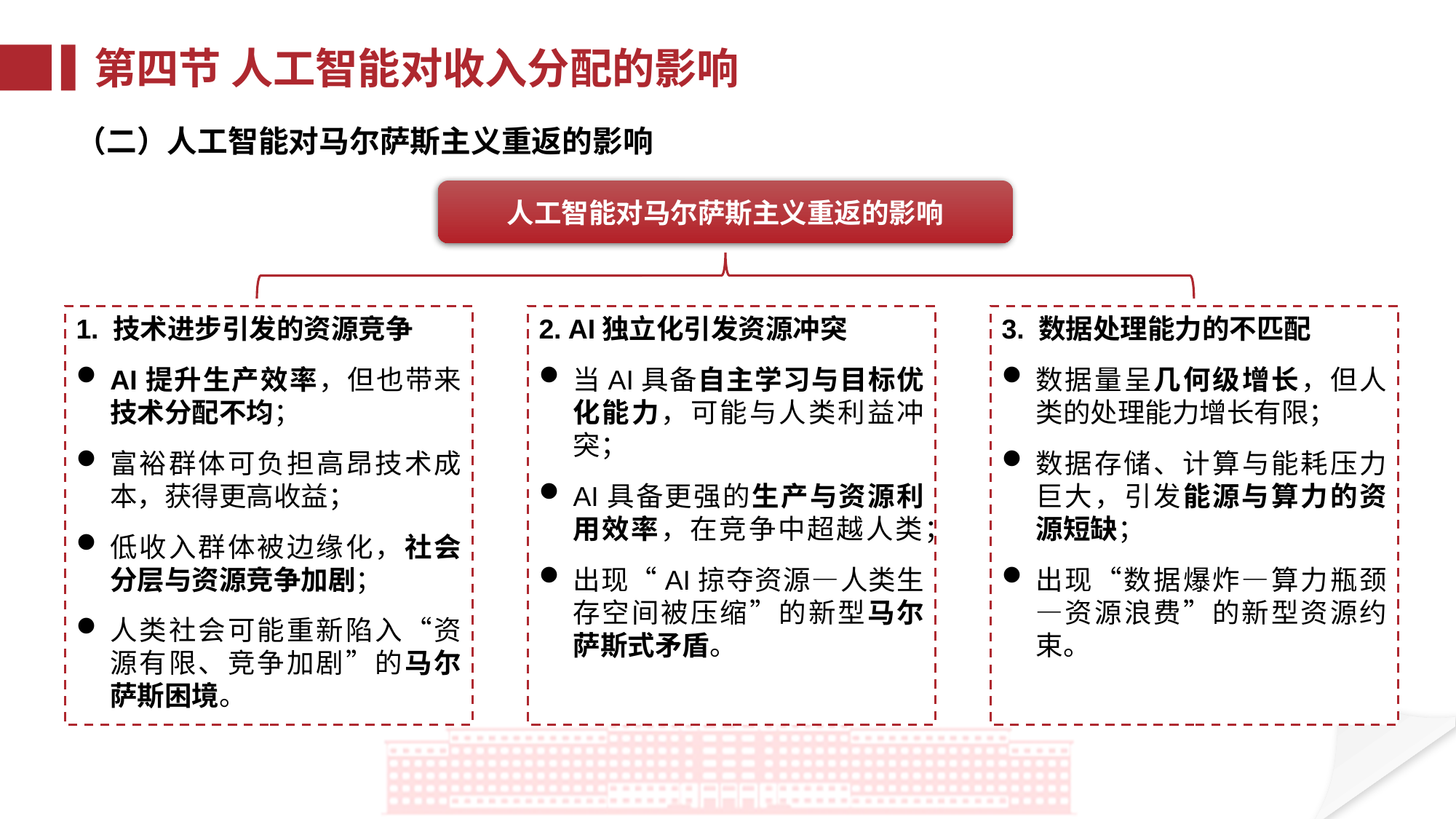

第四节 人工智能对收入分配的影响
（二）人工智能对马尔萨斯主义重返的影响
人工智能对马尔萨斯主义重返的影响
2. AI独立化引发资源冲突
当AI具备自主学习与目标优化能力，可能与人类利益冲突；
AI具备更强的生产与资源利用效率，在竞争中超越人类；
出现“AI掠夺资源—人类生存空间被压缩”的新型马尔萨斯式矛盾。
3. 数据处理能力的不匹配
数据量呈几何级增长，但人类的处理能力增长有限；
数据存储、计算与能耗压力巨大，引发能源与算力的资源短缺；
出现“数据爆炸—算力瓶颈—资源浪费”的新型资源约束。
1. 技术进步引发的资源竞争
AI提升生产效率，但也带来技术分配不均；
富裕群体可负担高昂技术成本，获得更高收益；
低收入群体被边缘化，社会分层与资源竞争加剧；
人类社会可能重新陷入“资源有限、竞争加剧”的马尔萨斯困境。